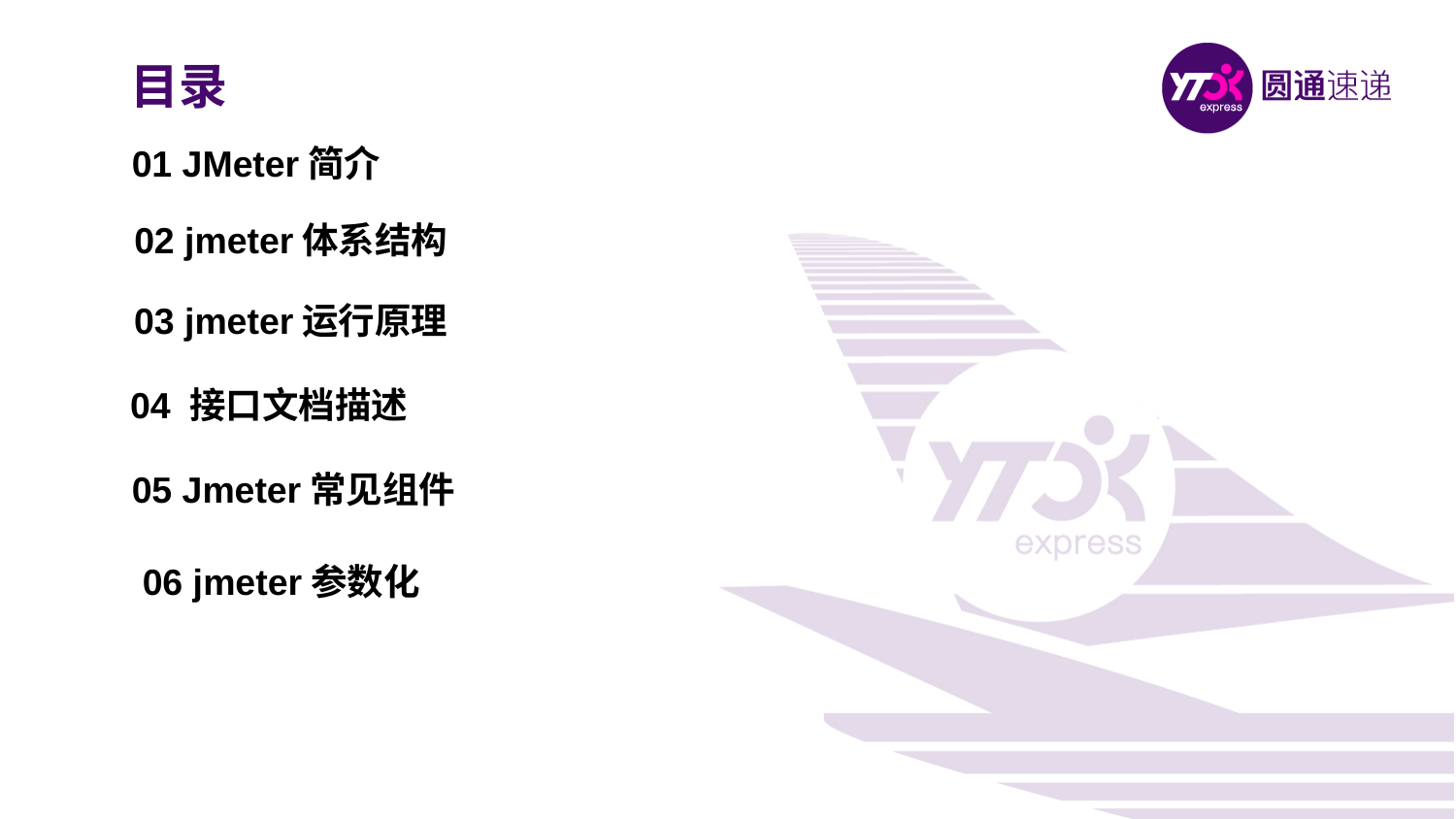

目录
01 JMeter简介
02 jmeter体系结构
03 jmeter运行原理
04 接口文档描述
05 Jmeter常见组件
06 jmeter参数化